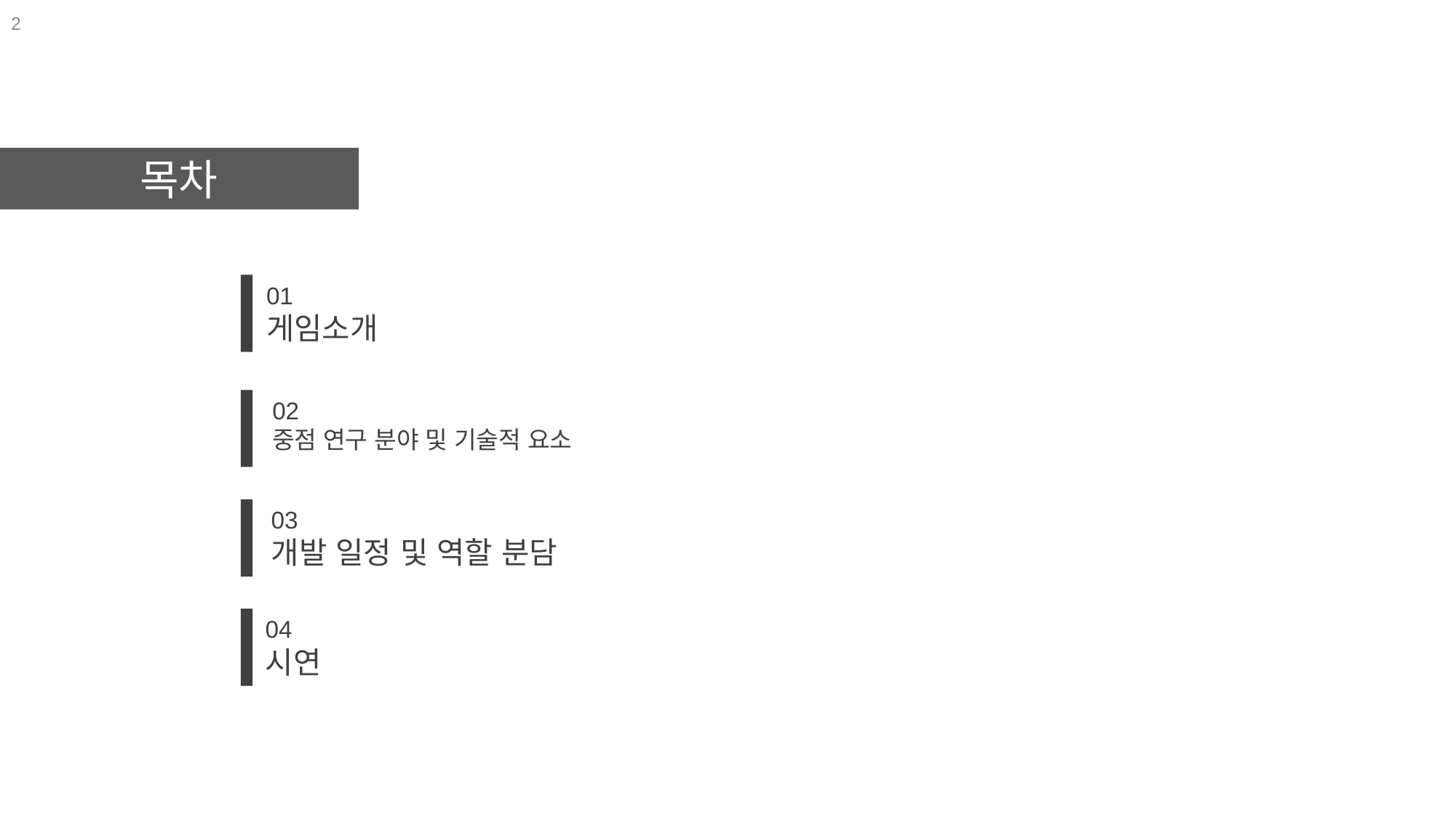

2
목차

01
게임소개

02
중점 연구 분야 및 기술적 요소

03
개발 일정 및 역할 분담

04
시연